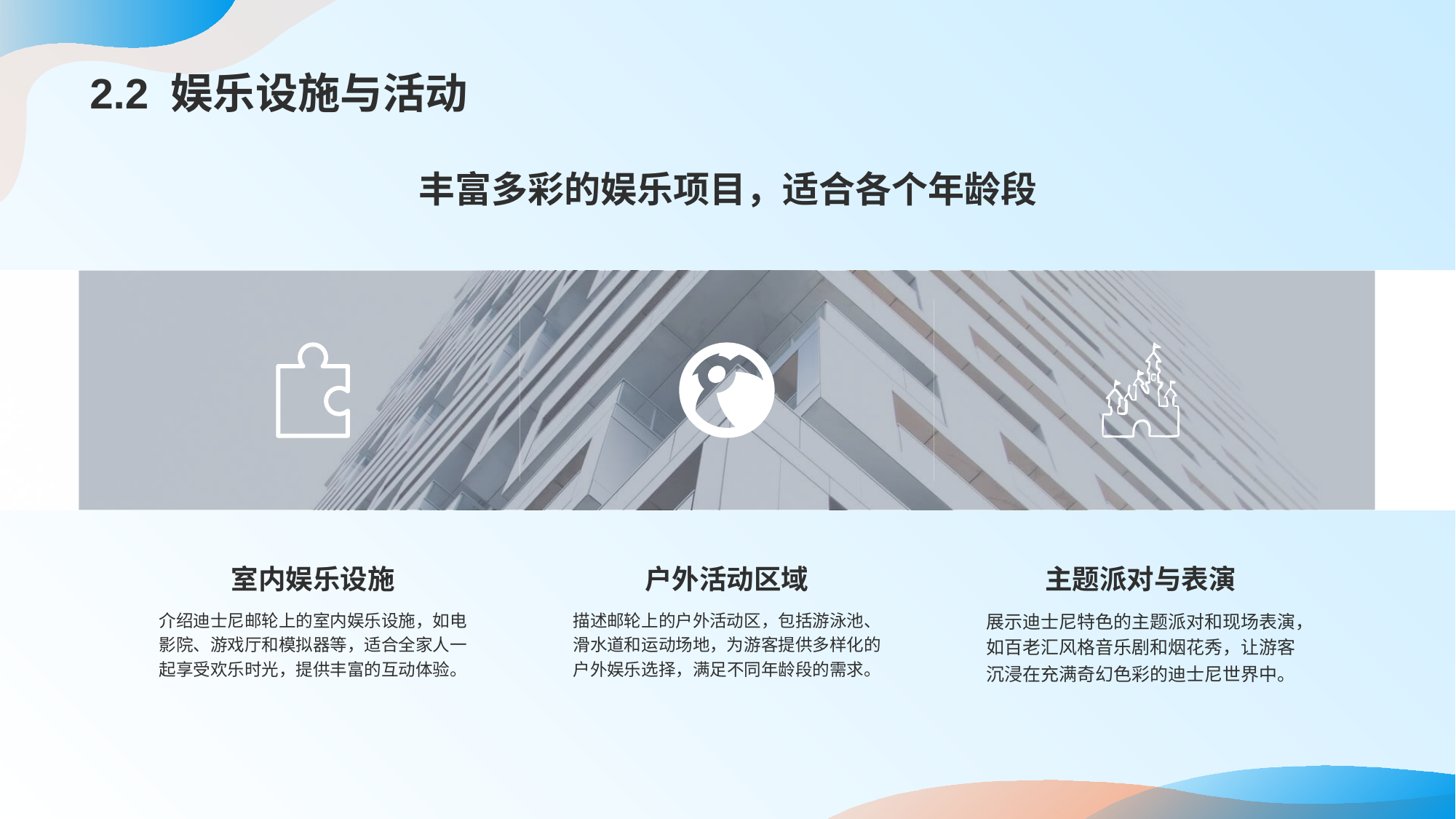

# 2.2 娱乐设施与活动
丰富多彩的娱乐项目，适合各个年龄段

室内娱乐设施
介绍迪士尼邮轮上的室内娱乐设施，如电影院、游戏厅和模拟器等，适合全家人一起享受欢乐时光，提供丰富的互动体验。

户外活动区域
描述邮轮上的户外活动区，包括游泳池、滑水道和运动场地，为游客提供多样化的户外娱乐选择，满足不同年龄段的需求。

主题派对与表演
展示迪士尼特色的主题派对和现场表演，如百老汇风格音乐剧和烟花秀，让游客沉浸在充满奇幻色彩的迪士尼世界中。